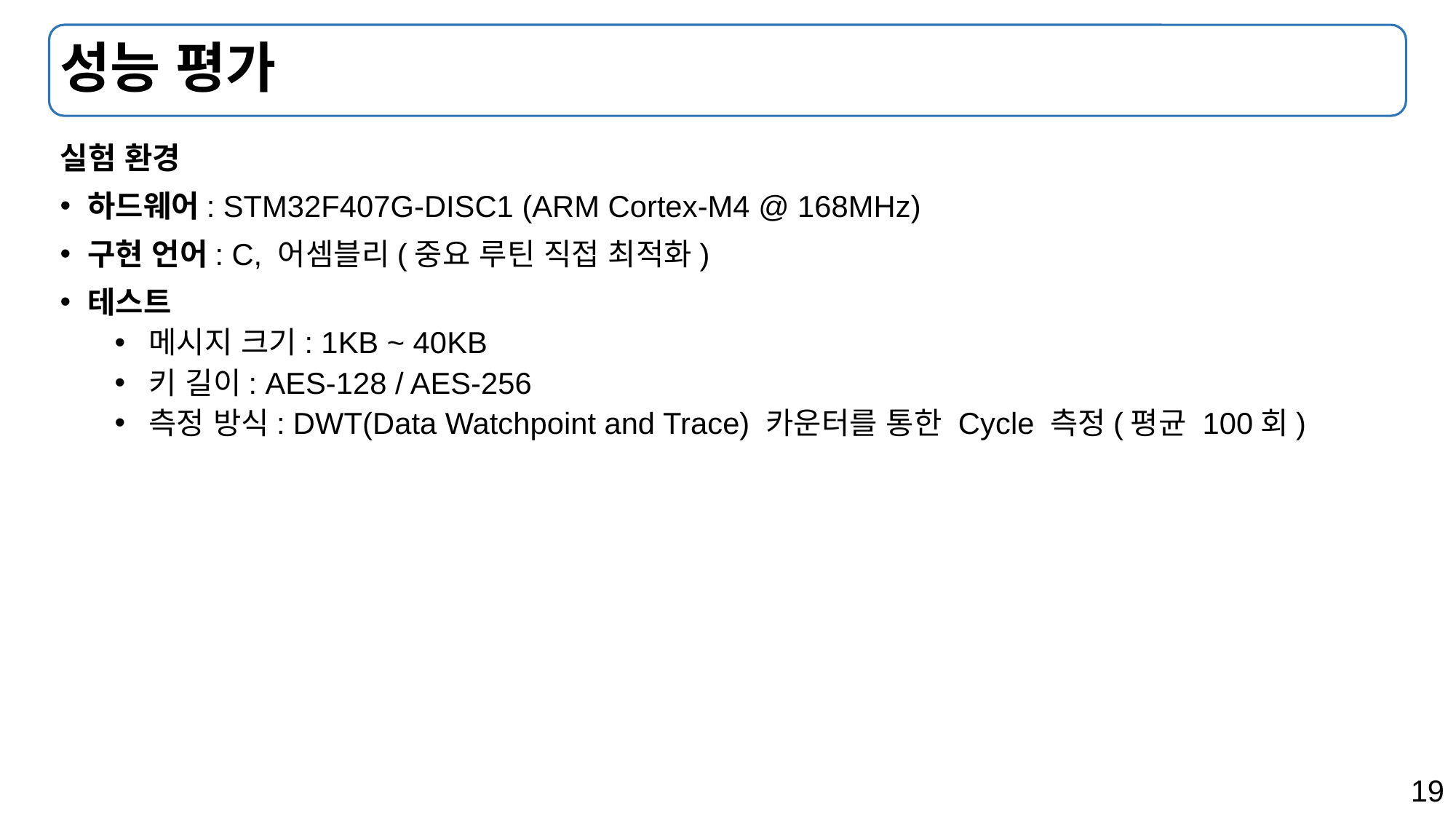

# 성능 평가
실험 환경
하드웨어: STM32F407G-DISC1 (ARM Cortex-M4 @ 168MHz)
구현 언어: C, 어셈블리(중요 루틴 직접 최적화)
테스트
메시지 크기: 1KB ~ 40KB
키 길이: AES-128 / AES-256
측정 방식: DWT(Data Watchpoint and Trace) 카운터를 통한 Cycle 측정(평균 100회)